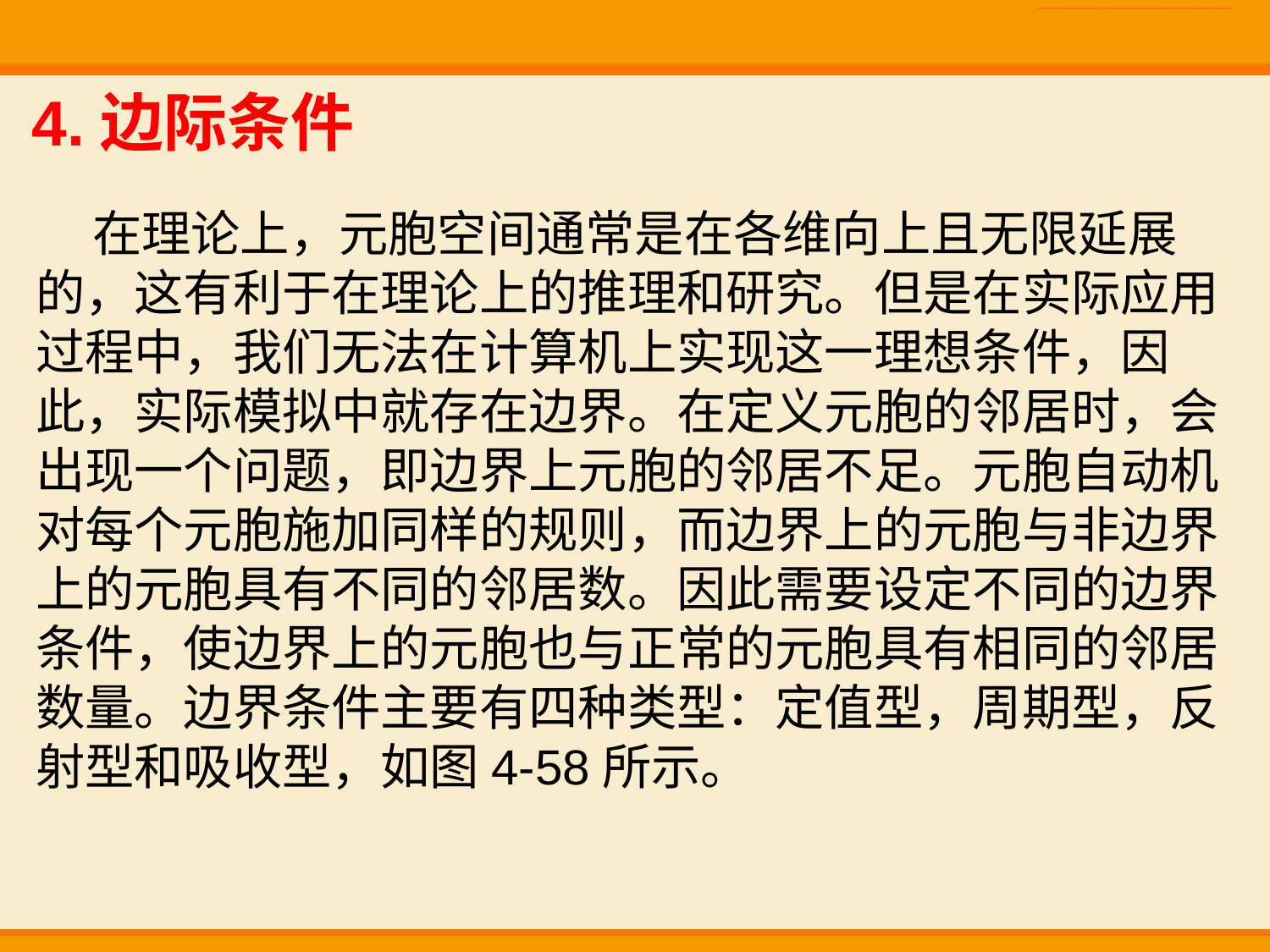

4.边际条件
    在理论上，元胞空间通常是在各维向上且无限延展的，这有利于在理论上的推理和研究。但是在实际应用过程中，我们无法在计算机上实现这一理想条件，因此，实际模拟中就存在边界。在定义元胞的邻居时，会出现一个问题，即边界上元胞的邻居不足。元胞自动机对每个元胞施加同样的规则，而边界上的元胞与非边界上的元胞具有不同的邻居数。因此需要设定不同的边界条件，使边界上的元胞也与正常的元胞具有相同的邻居数量。边界条件主要有四种类型：定值型，周期型，反射型和吸收型，如图4-58所示。